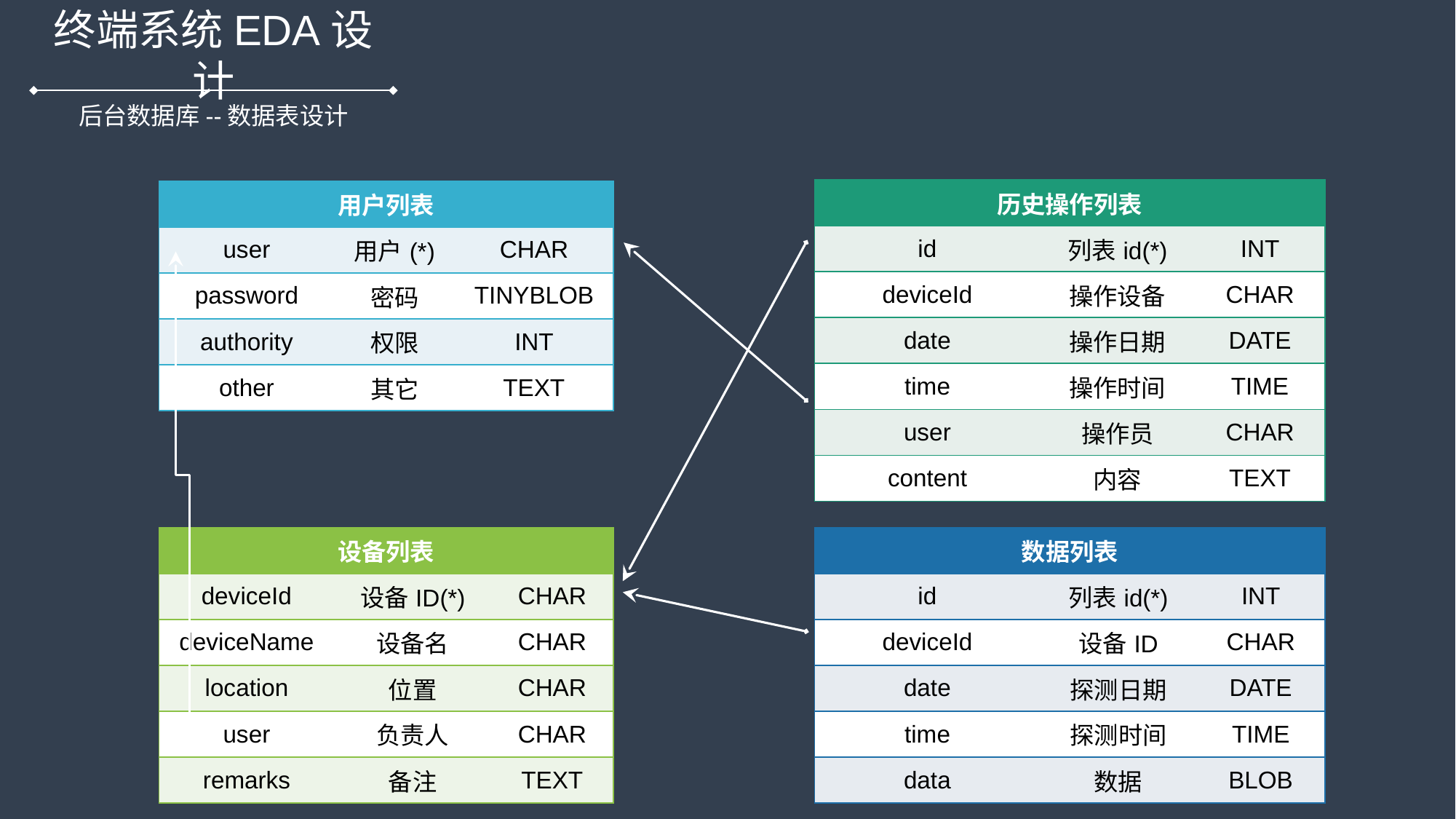

终端系统EDA设计
后台数据库--数据表设计
| 历史操作列表 |  |  |
| --- | --- | --- |
| id | 列表id(\*) | INT |
| deviceId | 操作设备 | CHAR |
| date | 操作日期 | DATE |
| time | 操作时间 | TIME |
| user | 操作员 | CHAR |
| content | 内容 | TEXT |
| 用户列表 |  |  |
| --- | --- | --- |
| user | 用户(\*) | CHAR |
| password | 密码 | TINYBLOB |
| authority | 权限 | INT |
| other | 其它 | TEXT |

| 设备列表 |  |  |
| --- | --- | --- |
| deviceId | 设备ID(\*) | CHAR |
| deviceName | 设备名 | CHAR |
| location | 位置 | CHAR |
| user | 负责人 | CHAR |
| remarks | 备注 | TEXT |
| 数据列表 |  |  |
| --- | --- | --- |
| id | 列表id(\*) | INT |
| deviceId | 设备ID | CHAR |
| date | 探测日期 | DATE |
| time | 探测时间 | TIME |
| data | 数据 | BLOB |